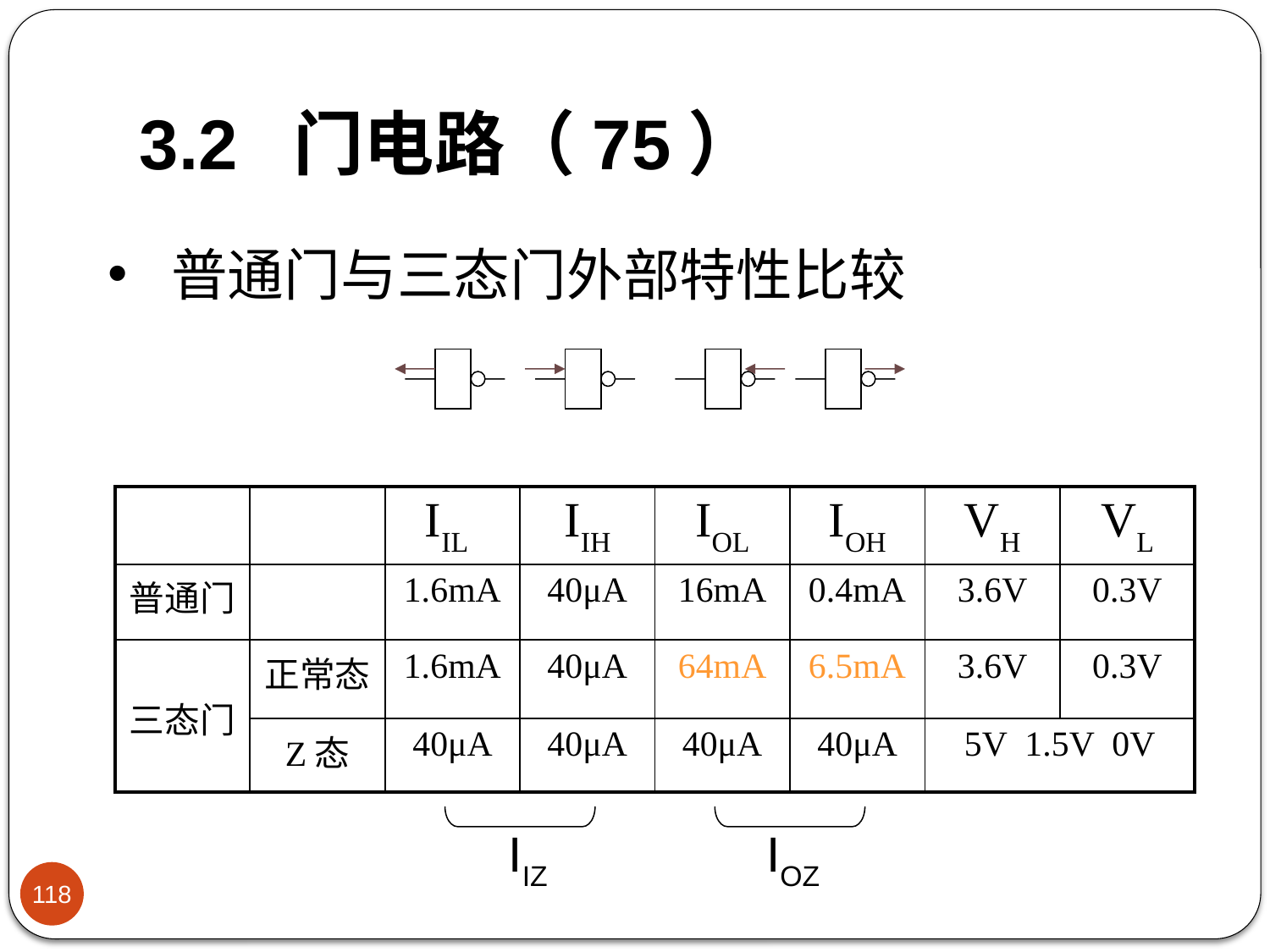

# 3.2  门电路（75）
普通门与三态门外部特性比较

|  |  | IIL | IIH | IOL | IOH | VH | VL |
| --- | --- | --- | --- | --- | --- | --- | --- |
| 普通门 |  | 1.6mA | 40μA | 16mA | 0.4mA | 3.6V | 0.3V |
| 三态门 | 正常态 | 1.6mA | 40μA | 64mA | 6.5mA | 3.6V | 0.3V |
|  | Z态 | 40μA | 40μA | 40μA | 40μA | 5V 1.5V 0V |  |

IIZ
IOZ
118